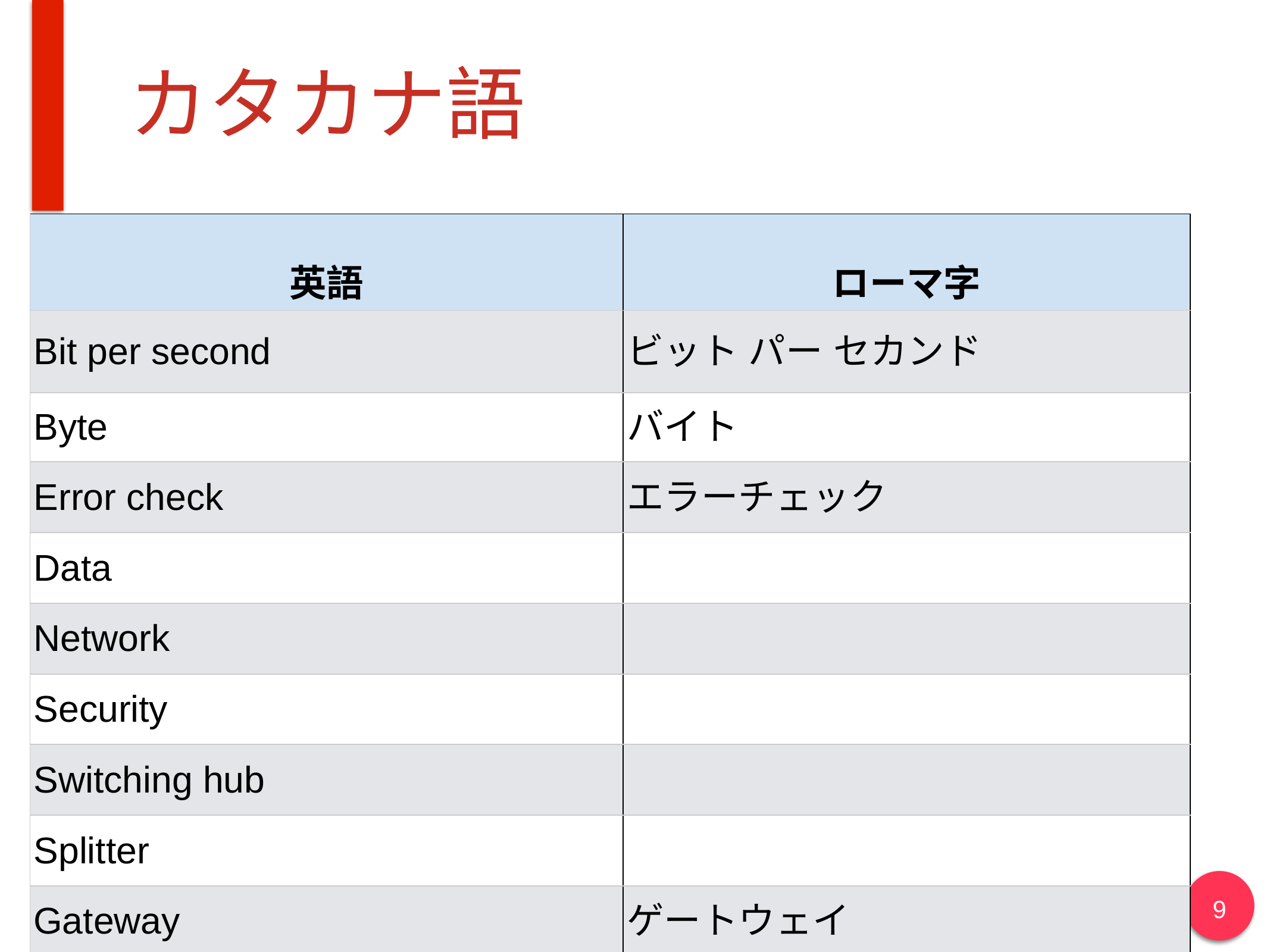

# カタカナ語
| 英語 | ローマ字 |
| --- | --- |
| Bit per second | ビット パー セカンド |
| Byte | バイト |
| Error check | エラーチェック |
| Data |  |
| Network |  |
| Security |  |
| Switching hub |  |
| Splitter |  |
| Gateway | ゲートウェイ |
9